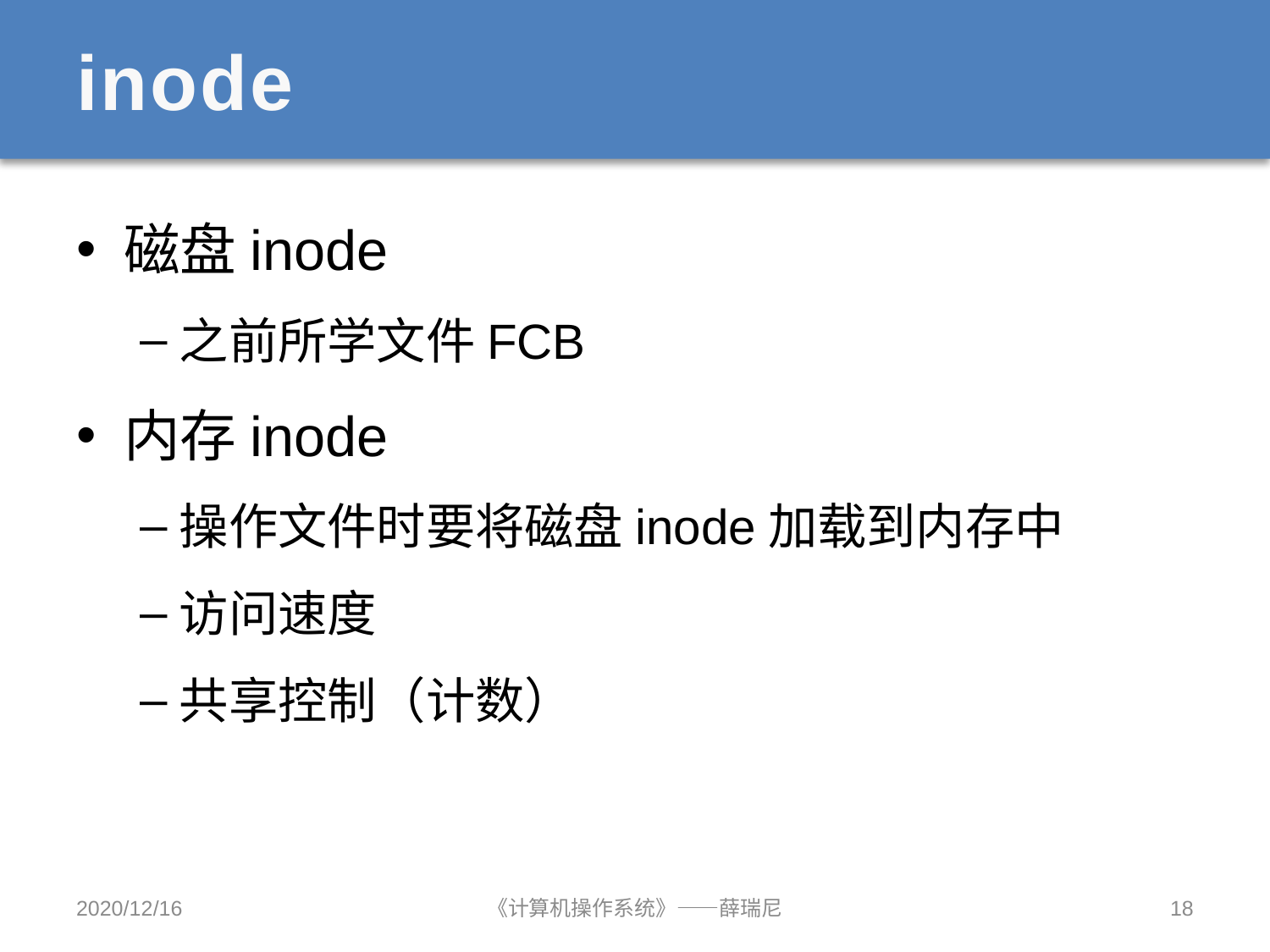

# inode
磁盘inode
之前所学文件FCB
内存inode
操作文件时要将磁盘inode加载到内存中
访问速度
共享控制（计数）
2020/12/16
《计算机操作系统》——薛瑞尼
18